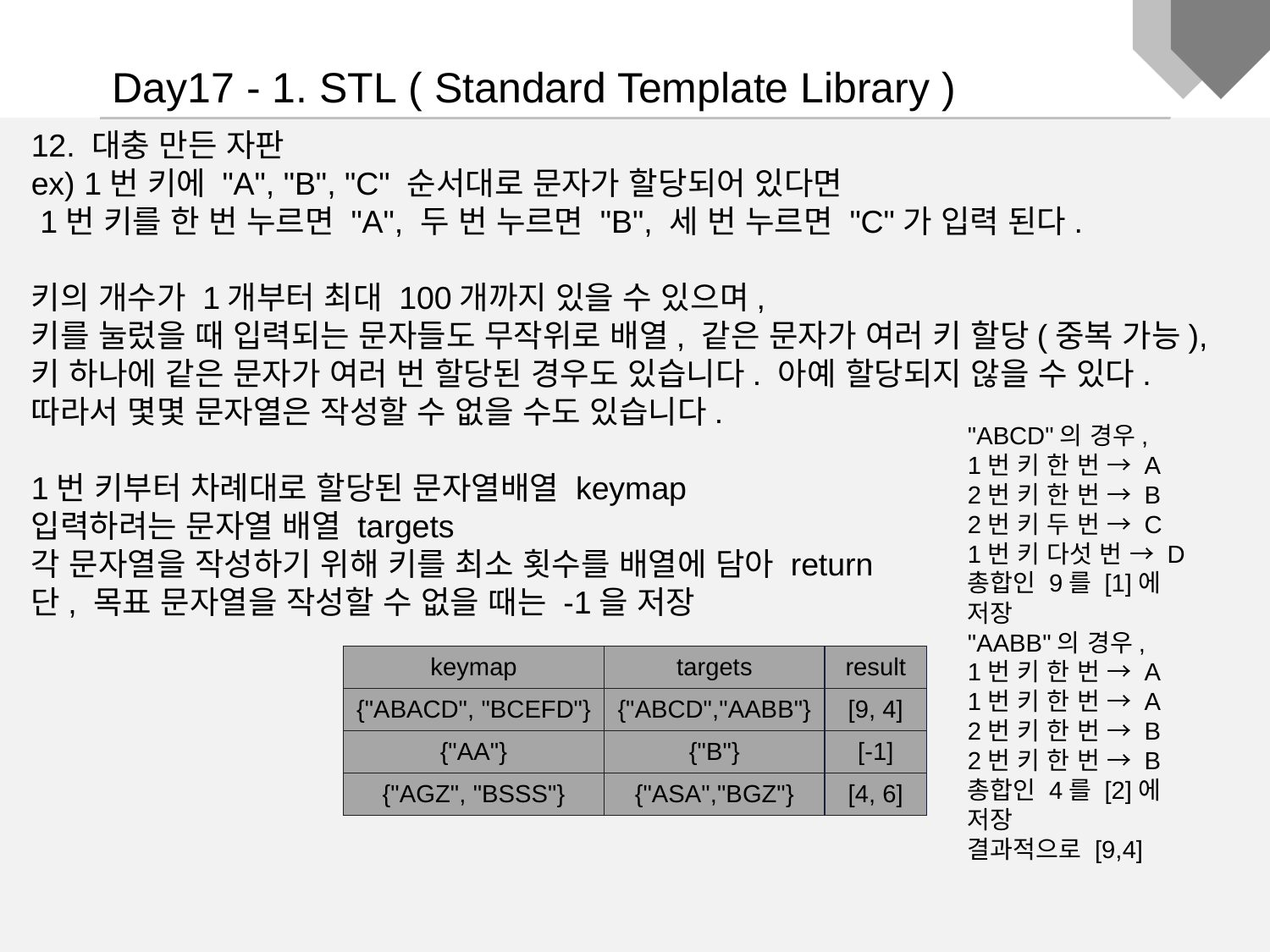

Day17 - 1. STL ( Standard Template Library )
12. 대충 만든 자판
ex) 1번 키에 "A", "B", "C" 순서대로 문자가 할당되어 있다면
 1번 키를 한 번 누르면 "A", 두 번 누르면 "B", 세 번 누르면 "C"가 입력 된다.

키의 개수가 1개부터 최대 100개까지 있을 수 있으며,
키를 눌렀을 때 입력되는 문자들도 무작위로 배열, 같은 문자가 여러 키 할당(중복 가능),
키 하나에 같은 문자가 여러 번 할당된 경우도 있습니다. 아예 할당되지 않을 수 있다.
따라서 몇몇 문자열은 작성할 수 없을 수도 있습니다.

1번 키부터 차례대로 할당된 문자열배열 keymap
입력하려는 문자열 배열 targets
각 문자열을 작성하기 위해 키를 최소 횟수를 배열에 담아 return
단, 목표 문자열을 작성할 수 없을 때는 -1을 저장

"ABCD"의 경우,
1번 키 한 번 → A
2번 키 한 번 → B
2번 키 두 번 → C
1번 키 다섯 번 → D
총합인 9를 [1]에 저장
"AABB"의 경우,
1번 키 한 번 → A
1번 키 한 번 → A
2번 키 한 번 → B
2번 키 한 번 → B
총합인 4를 [2]에 저장
결과적으로 [9,4]
| keymap | targets | result |
| --- | --- | --- |
| {"ABACD", "BCEFD"} | {"ABCD","AABB"} | [9, 4] |
| {"AA"} | {"B"} | [-1] |
| {"AGZ", "BSSS"} | {"ASA","BGZ"} | [4, 6] |